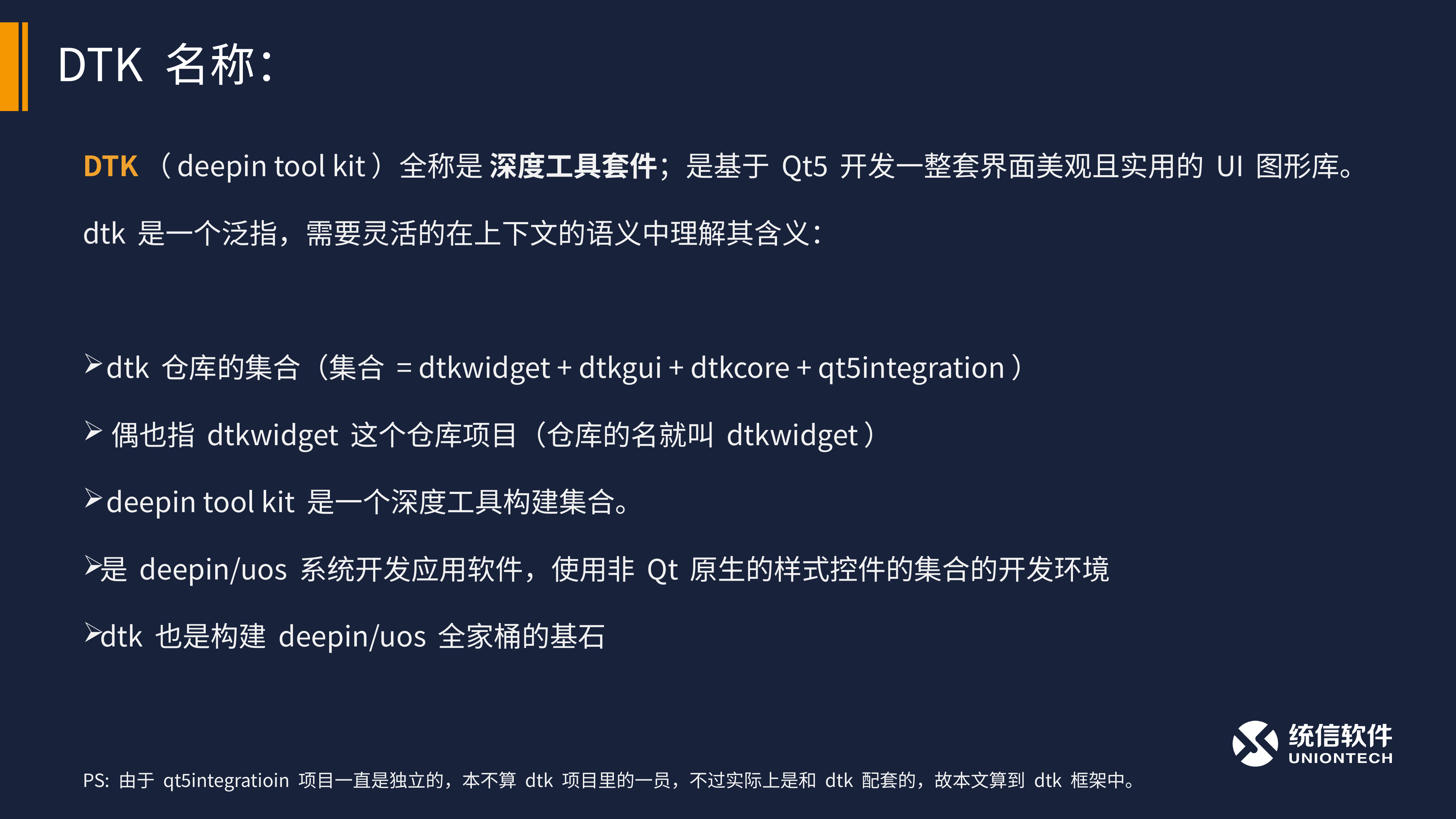

# DTK 名称：
DTK（deepin tool kit）全称是 深度工具套件；是基于 Qt5 开发一整套界面美观且实用的 UI 图形库。

dtk 是一个泛指，需要灵活的在上下文的语义中理解其含义：

 dtk 仓库的集合（集合 = dtkwidget + dtkgui + dtkcore + qt5integration）
 偶也指 dtkwidget 这个仓库项目（仓库的名就叫 dtkwidget）
 deepin tool kit 是一个深度工具构建集合。
是 deepin/uos 系统开发应用软件，使用非 Qt 原生的样式控件的集合的开发环境
dtk 也是构建 deepin/uos 全家桶的基石
PS: 由于 qt5integratioin 项目一直是独立的，本不算 dtk 项目里的一员，不过实际上是和 dtk 配套的，故本文算到 dtk 框架中。